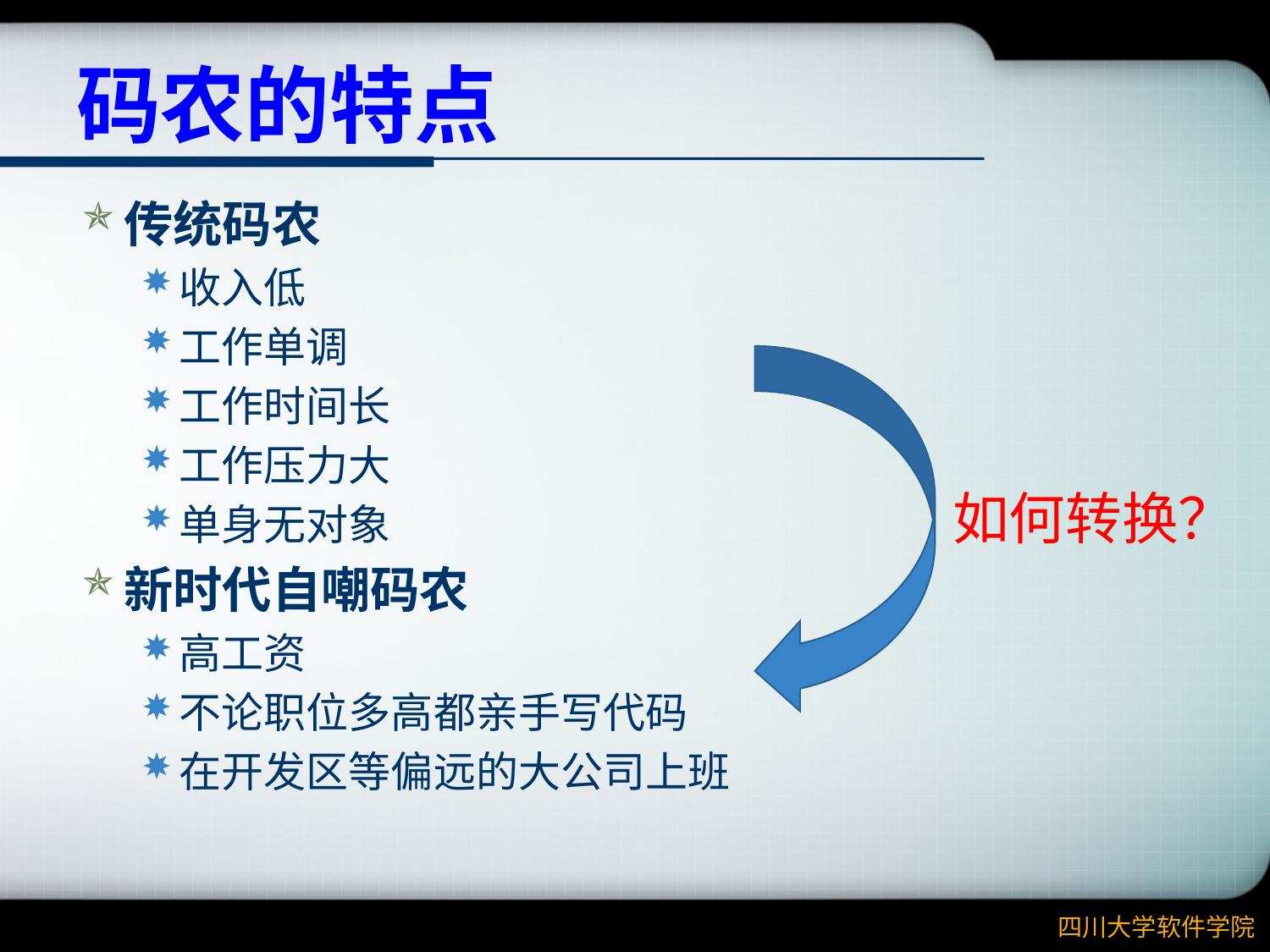

# 码农的特点
传统码农
收入低
工作单调
工作时间长
工作压力大
单身无对象
新时代自嘲码农
高工资
不论职位多高都亲手写代码
在开发区等偏远的大公司上班

如何转换？